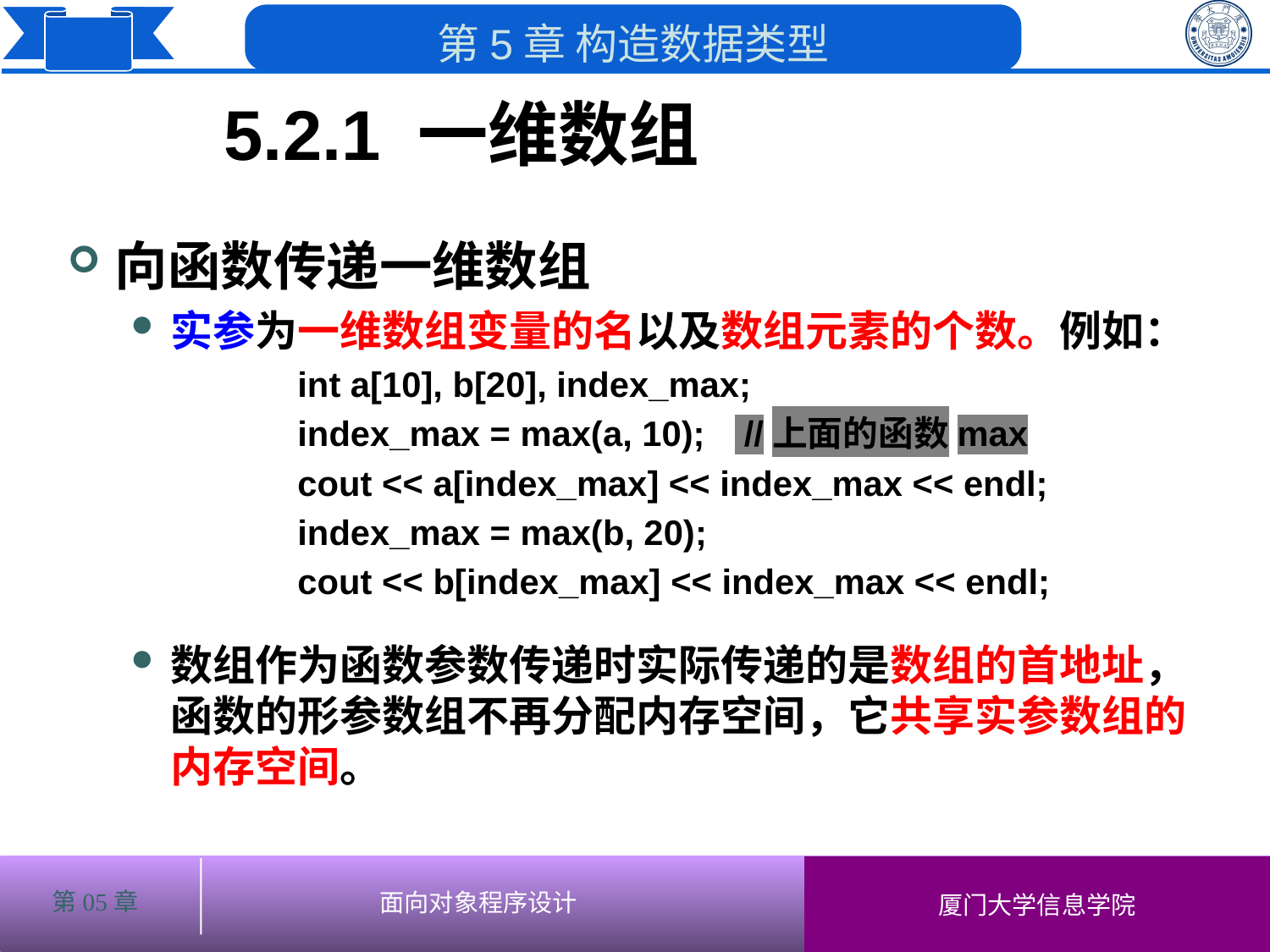

5.2.1 一维数组
# 向函数传递一维数组
实参为一维数组变量的名以及数组元素的个数。例如：
		int a[10], b[20], index_max;
		index_max = max(a, 10);    //上面的函数max
		cout << a[index_max] << index_max << endl;
		index_max = max(b, 20);
		cout << b[index_max] << index_max << endl;
数组作为函数参数传递时实际传递的是数组的首地址，函数的形参数组不再分配内存空间，它共享实参数组的内存空间。
16